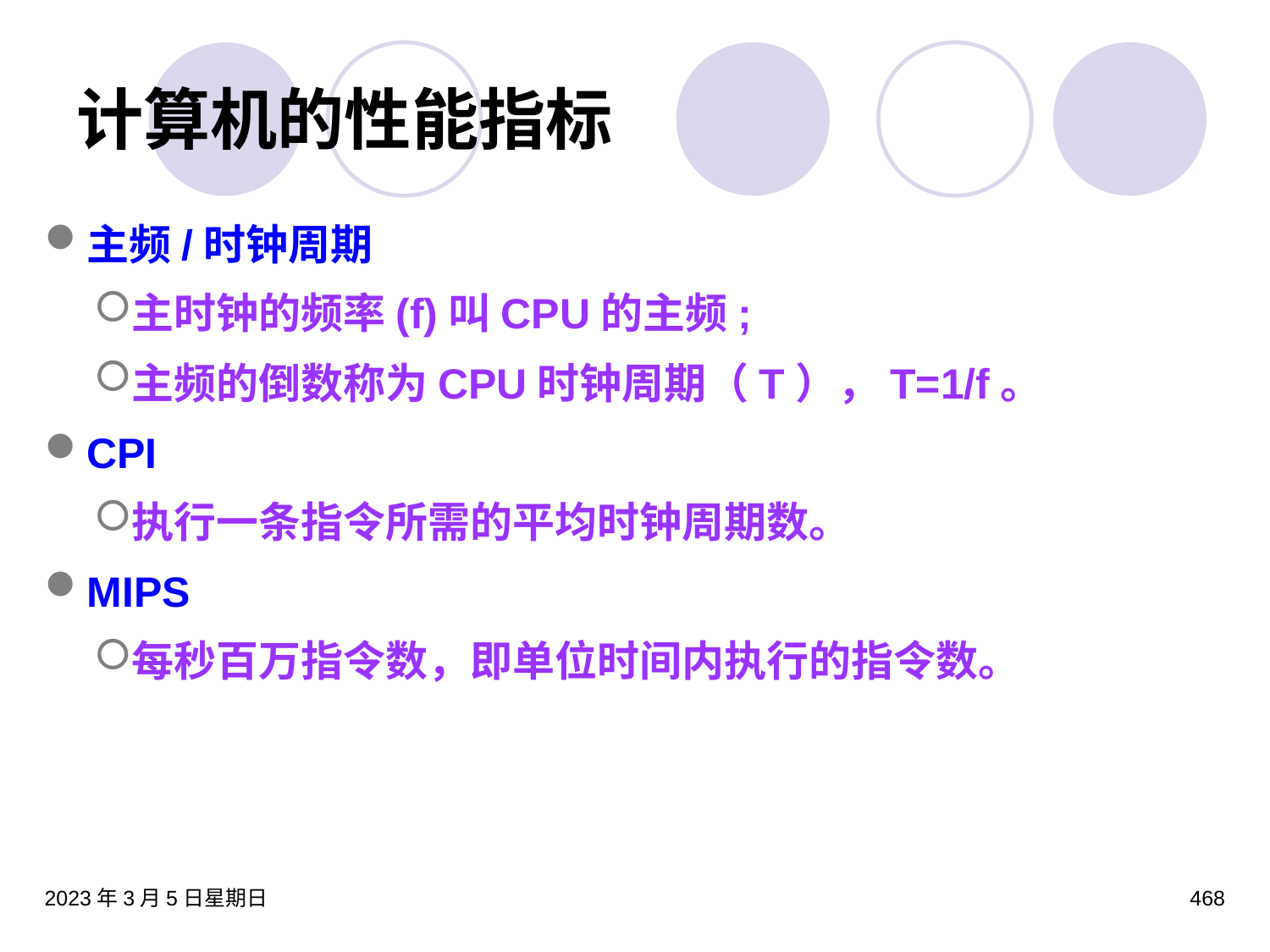

# 计算机的性能指标
主频/时钟周期
主时钟的频率(f)叫CPU的主频;
主频的倒数称为CPU时钟周期（T），T=1/f。
CPI
执行一条指令所需的平均时钟周期数。
MIPS
每秒百万指令数，即单位时间内执行的指令数。
2023年3月5日星期日
468